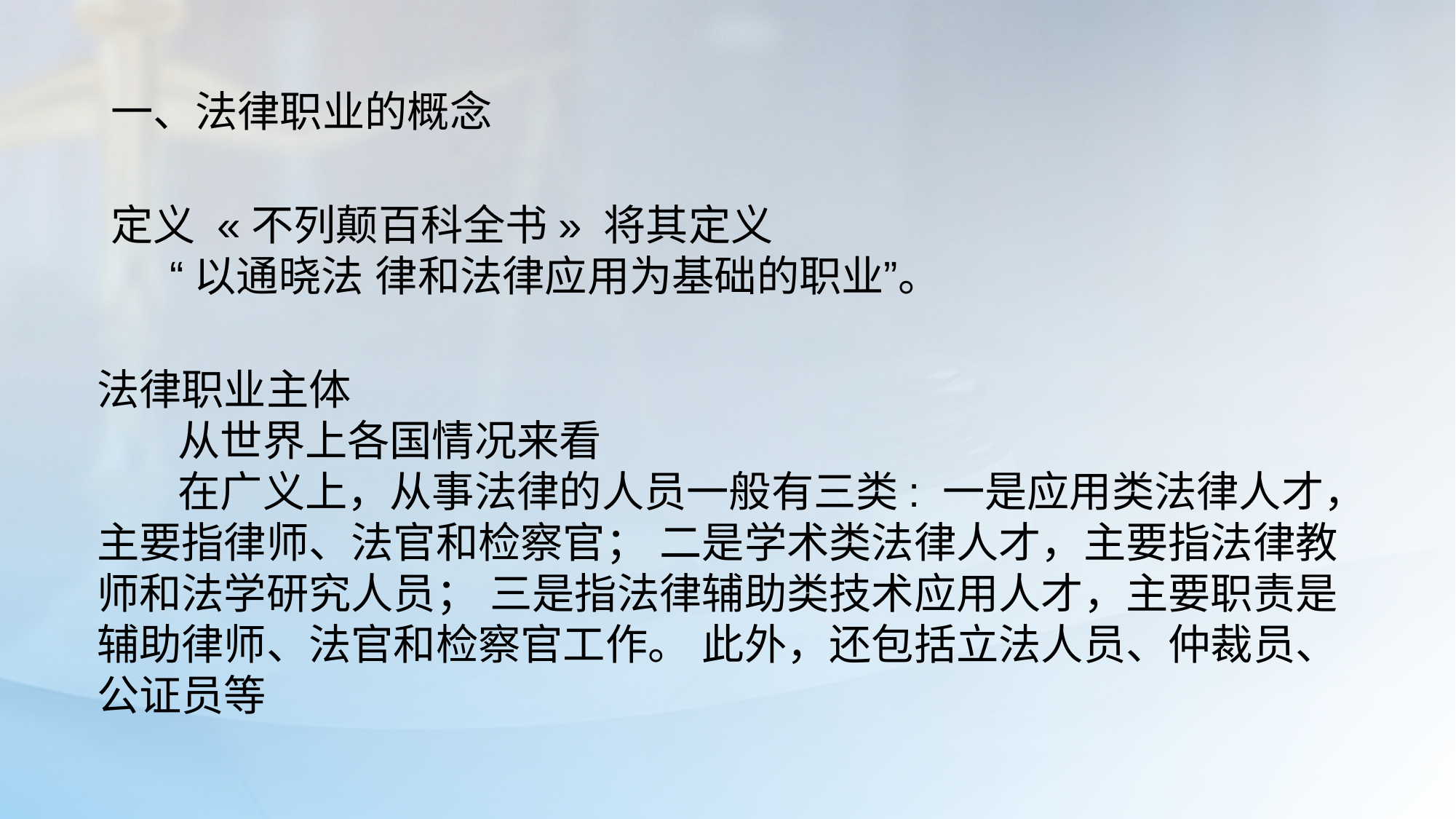

一、法律职业的概念
定义 «不列颠百科全书» 将其定义
     “以通晓法 律和法律应用为基础的职业”。
法律职业主体
      从世界上各国情况来看
      在广义上，从事法律的人员一般有三类: 一是应用类法律人才，主要指律师、法官和检察官； 二是学术类法律人才，主要指法律教师和法学研究人员； 三是指法律辅助类技术应用人才，主要职责是辅助律师、法官和检察官工作。 此外，还包括立法人员、仲裁员、公证员等